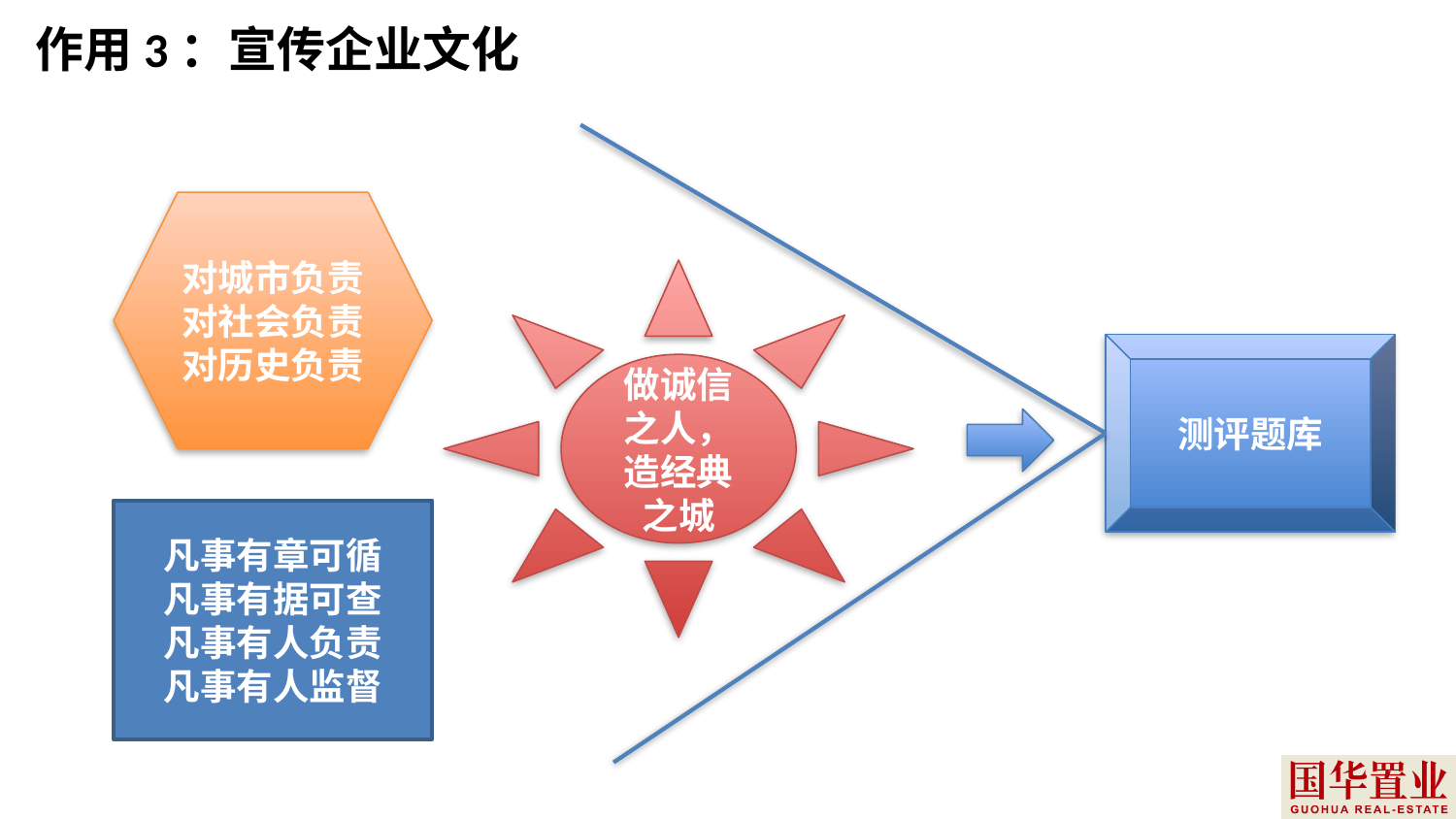

# 作用3：宣传企业文化
对城市负责
对社会负责
对历史负责
做诚信之人，造经典之城
测评题库

凡事有章可循
凡事有据可查
凡事有人负责
凡事有人监督